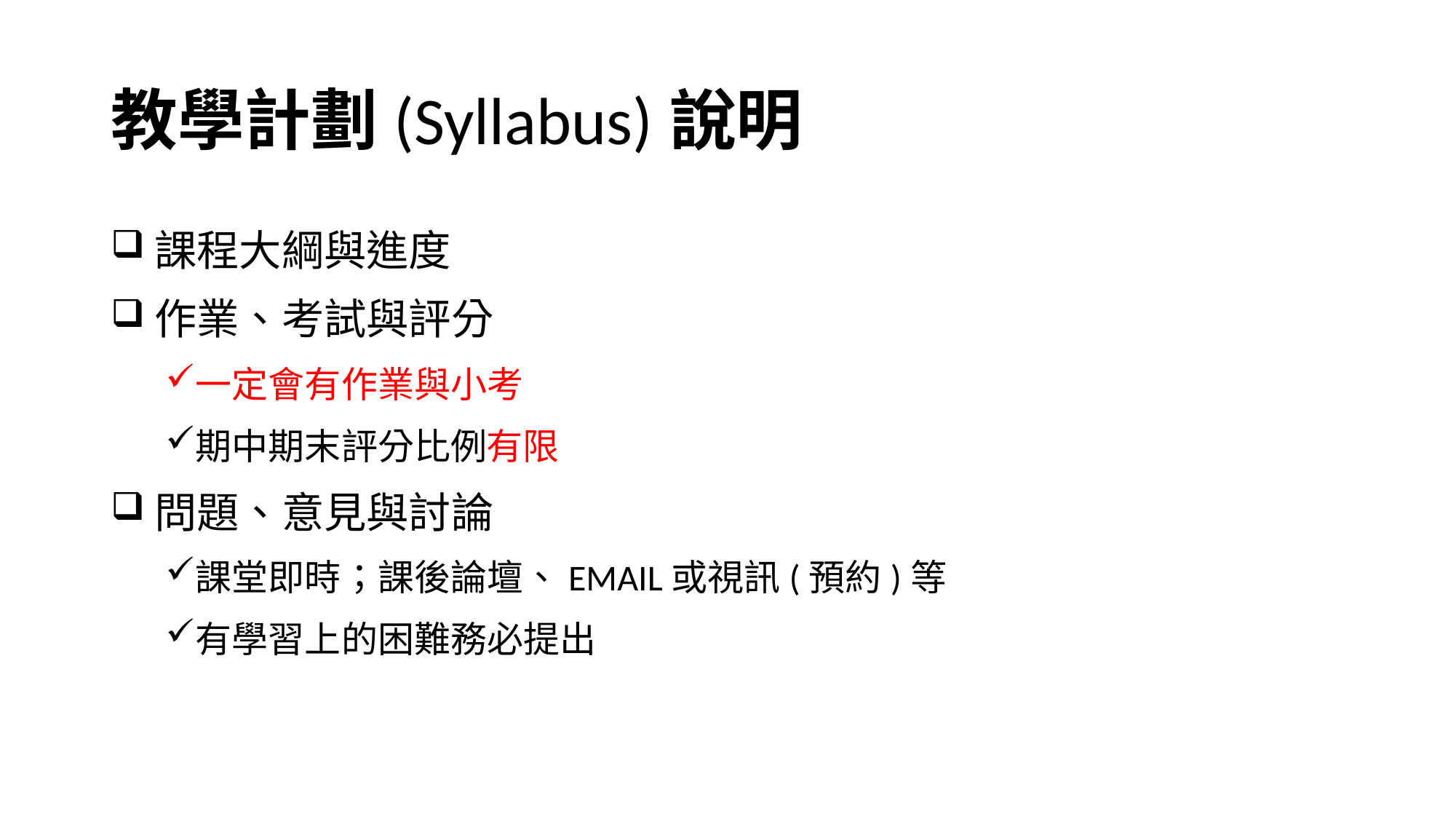

# 教學計劃(Syllabus)說明
課程大綱與進度
作業、考試與評分
一定會有作業與小考
期中期末評分比例有限
問題、意見與討論
課堂即時；課後論壇、EMAIL或視訊(預約)等
有學習上的困難務必提出